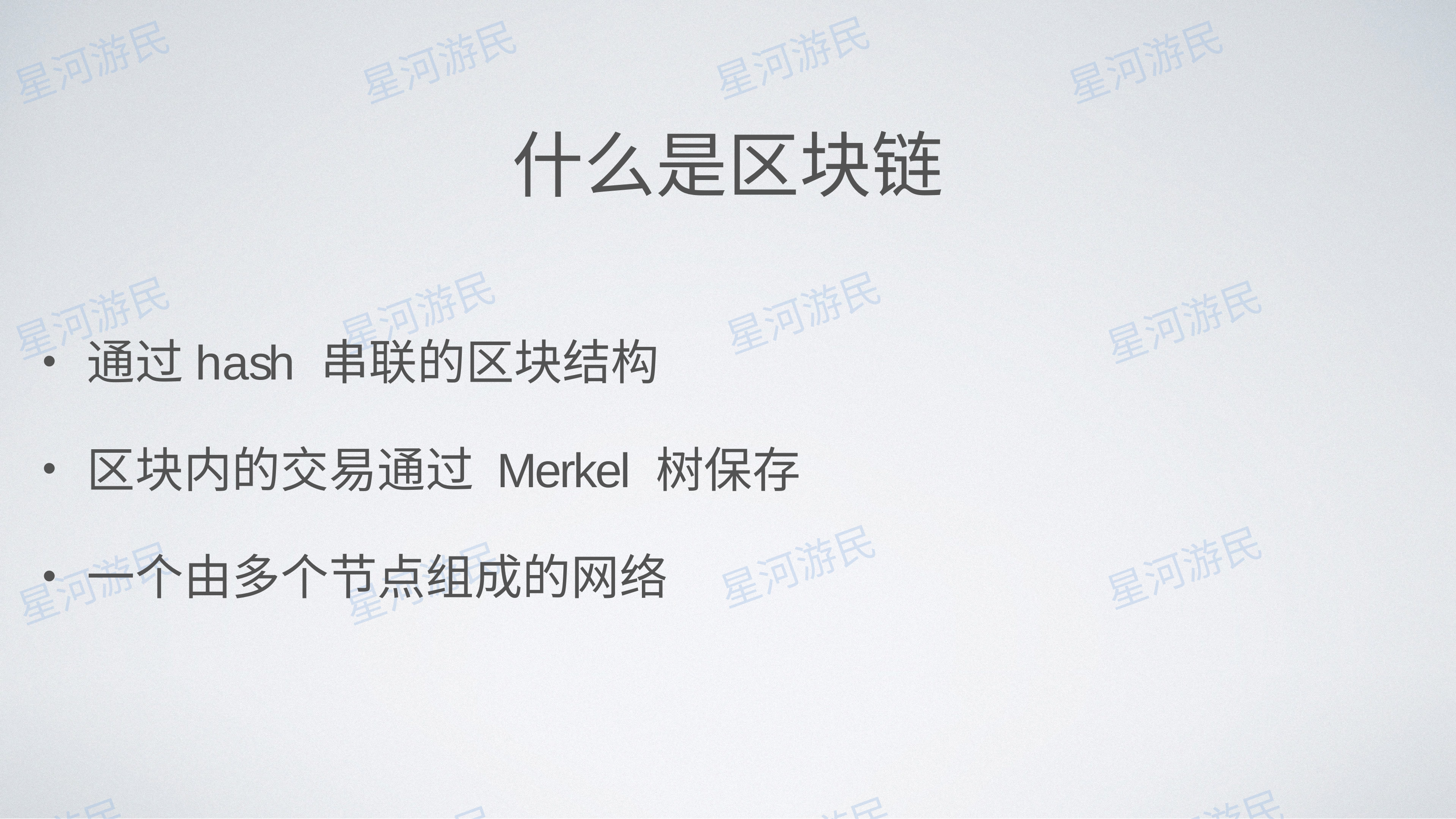

# 什么是区块链
通过hash 串联的区块结构

区块内的交易通过 Merkel 树保存

⼀个由多个节点组成的⽹络